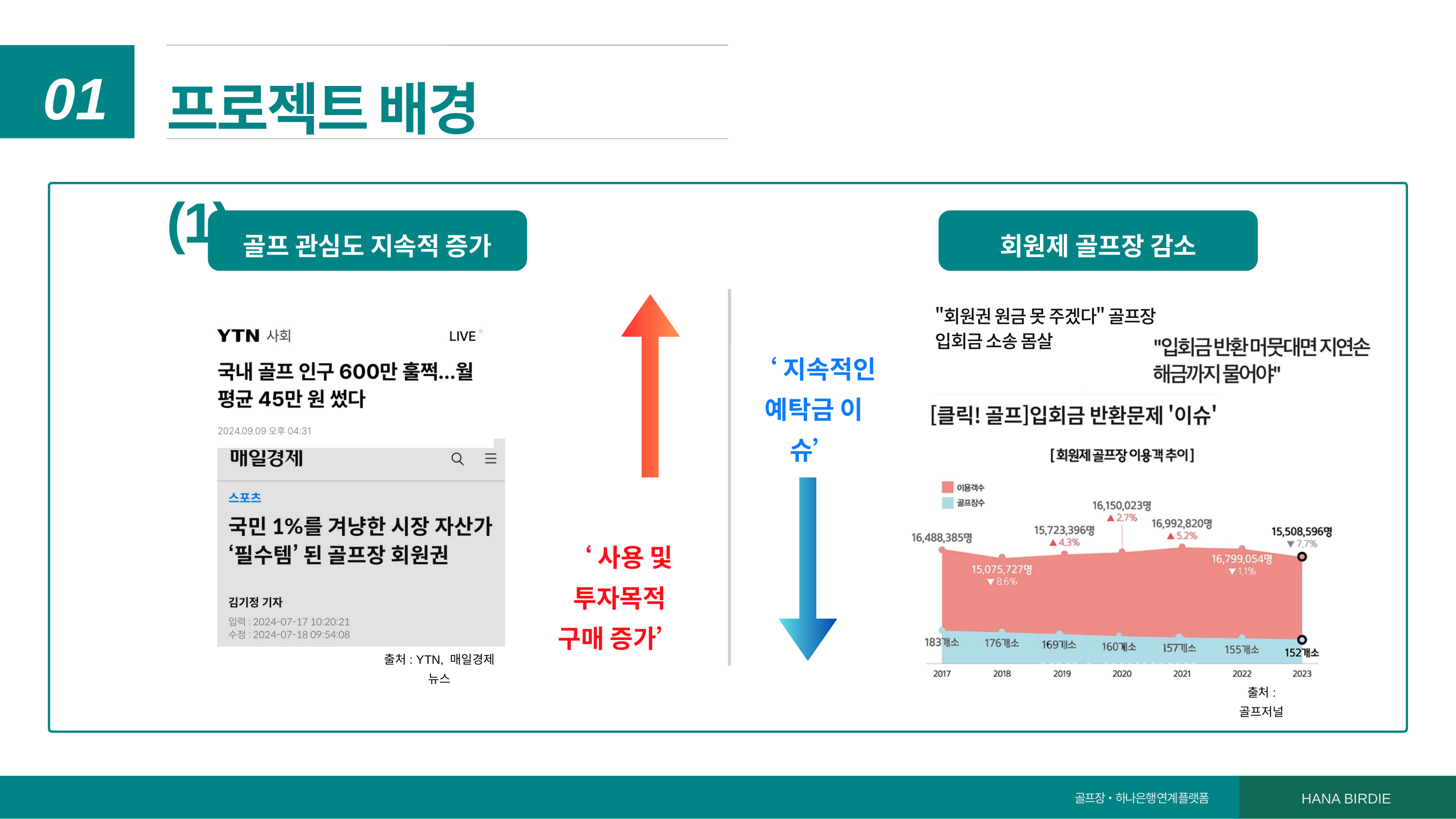

프로젝트 배경 (1)
01

골프 관심도 지속적 증가

회원제 골프장 감소

‘지속적인
예탁금 이슈’

‘사용 및 투자목적
구매 증가’

출처: YTN, 매일경제 뉴스
출처: 골프저널

골프장•하나은행 연계 플랫폼
HANA BIRDIE